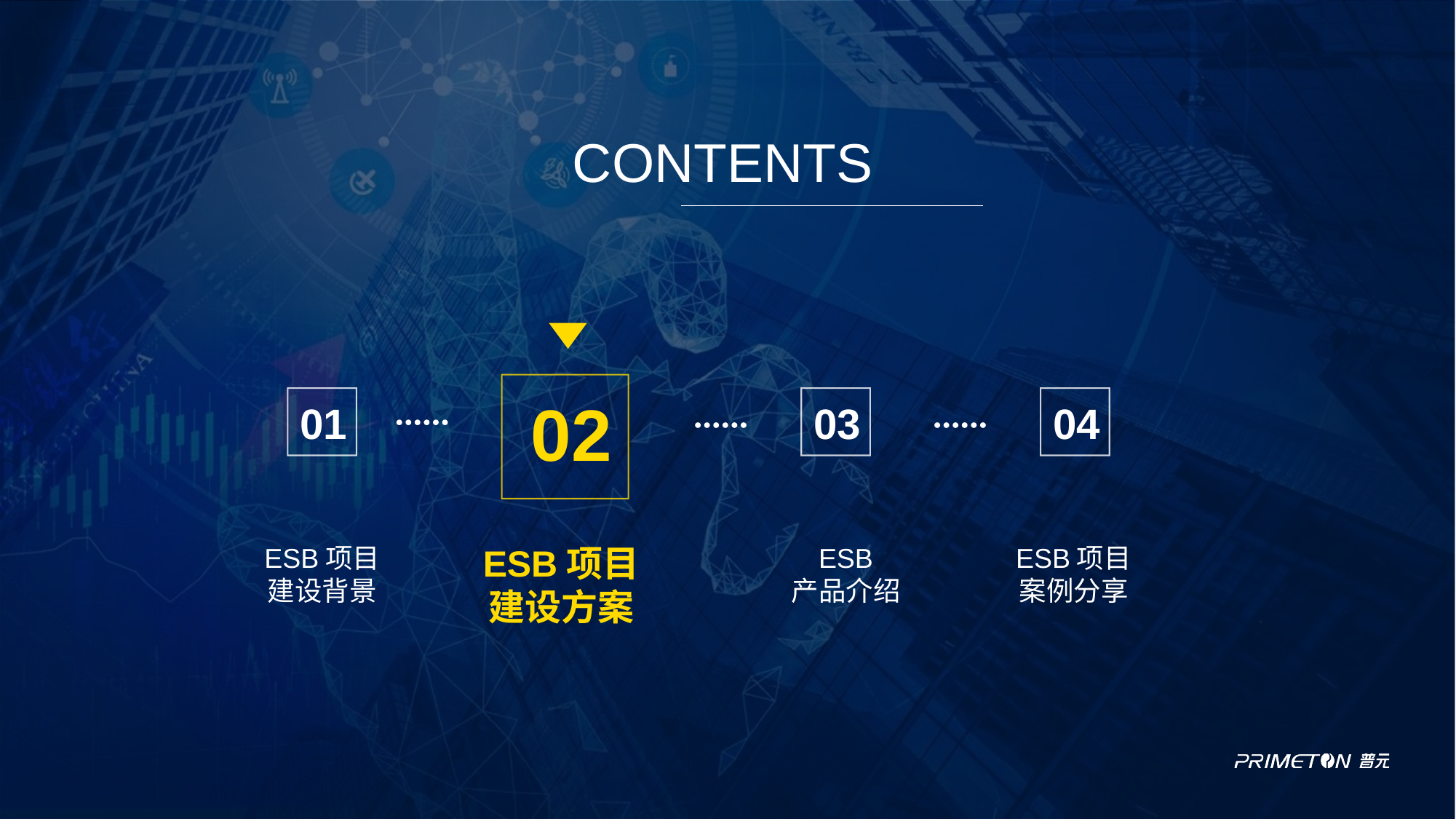

CONTENTS

02
ESB项目
建设方案

01
ESB项目
建设背景

03
ESB
产品介绍

04
ESB项目
案例分享